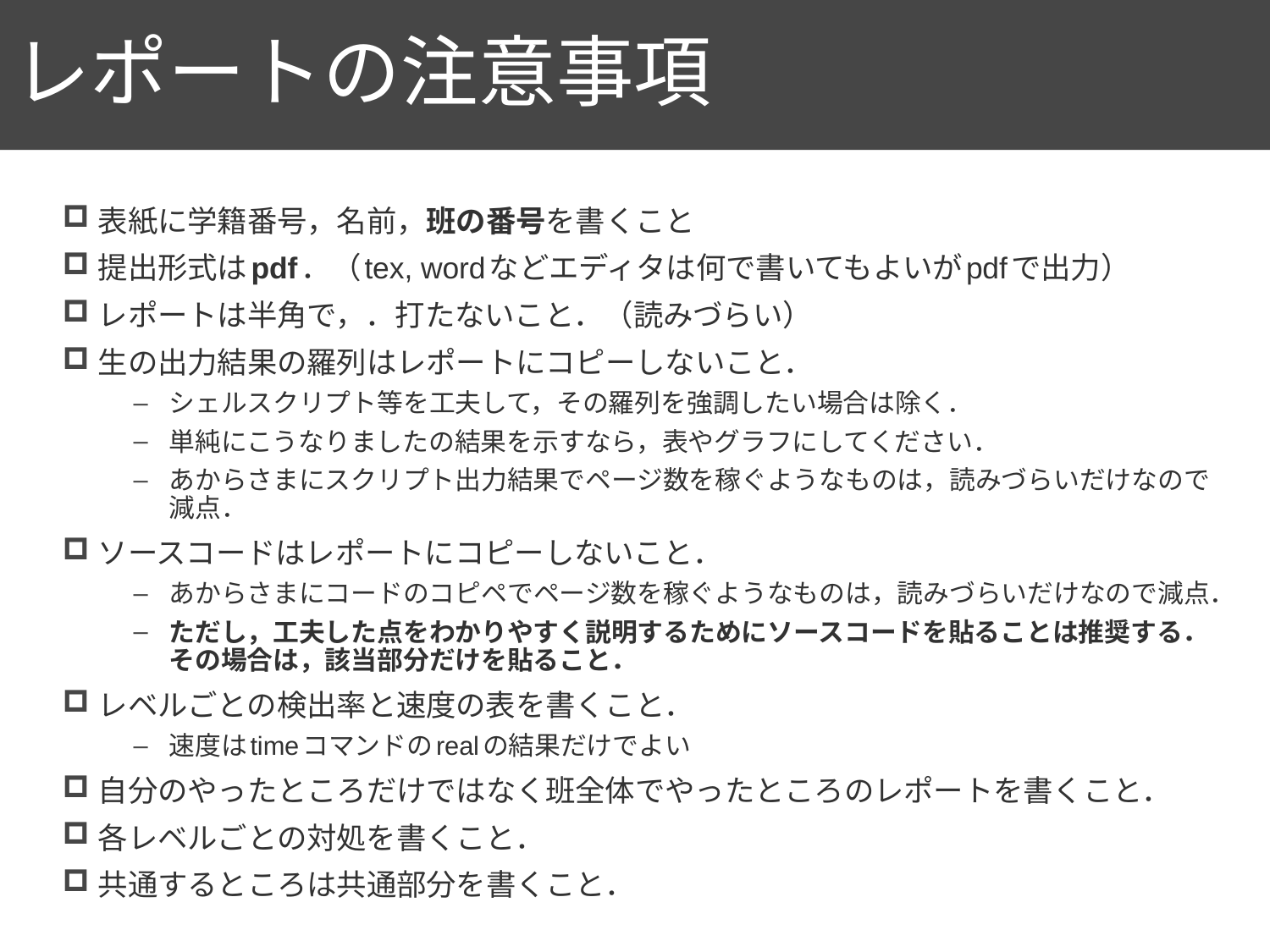

# レポートの注意事項
13
表紙に学籍番号，名前，班の番号を書くこと
提出形式はpdf．（tex, wordなどエディタは何で書いてもよいがpdfで出力）
レポートは半角で，．打たないこと．（読みづらい）
生の出力結果の羅列はレポートにコピーしないこと．
シェルスクリプト等を工夫して，その羅列を強調したい場合は除く．
単純にこうなりましたの結果を示すなら，表やグラフにしてください．
あからさまにスクリプト出力結果でページ数を稼ぐようなものは，読みづらいだけなので減点．
ソースコードはレポートにコピーしないこと．
あからさまにコードのコピペでページ数を稼ぐようなものは，読みづらいだけなので減点．
ただし，工夫した点をわかりやすく説明するためにソースコードを貼ることは推奨する．その場合は，該当部分だけを貼ること．
レベルごとの検出率と速度の表を書くこと．
速度はtimeコマンドのrealの結果だけでよい
自分のやったところだけではなく班全体でやったところのレポートを書くこと．
各レベルごとの対処を書くこと．
共通するところは共通部分を書くこと．